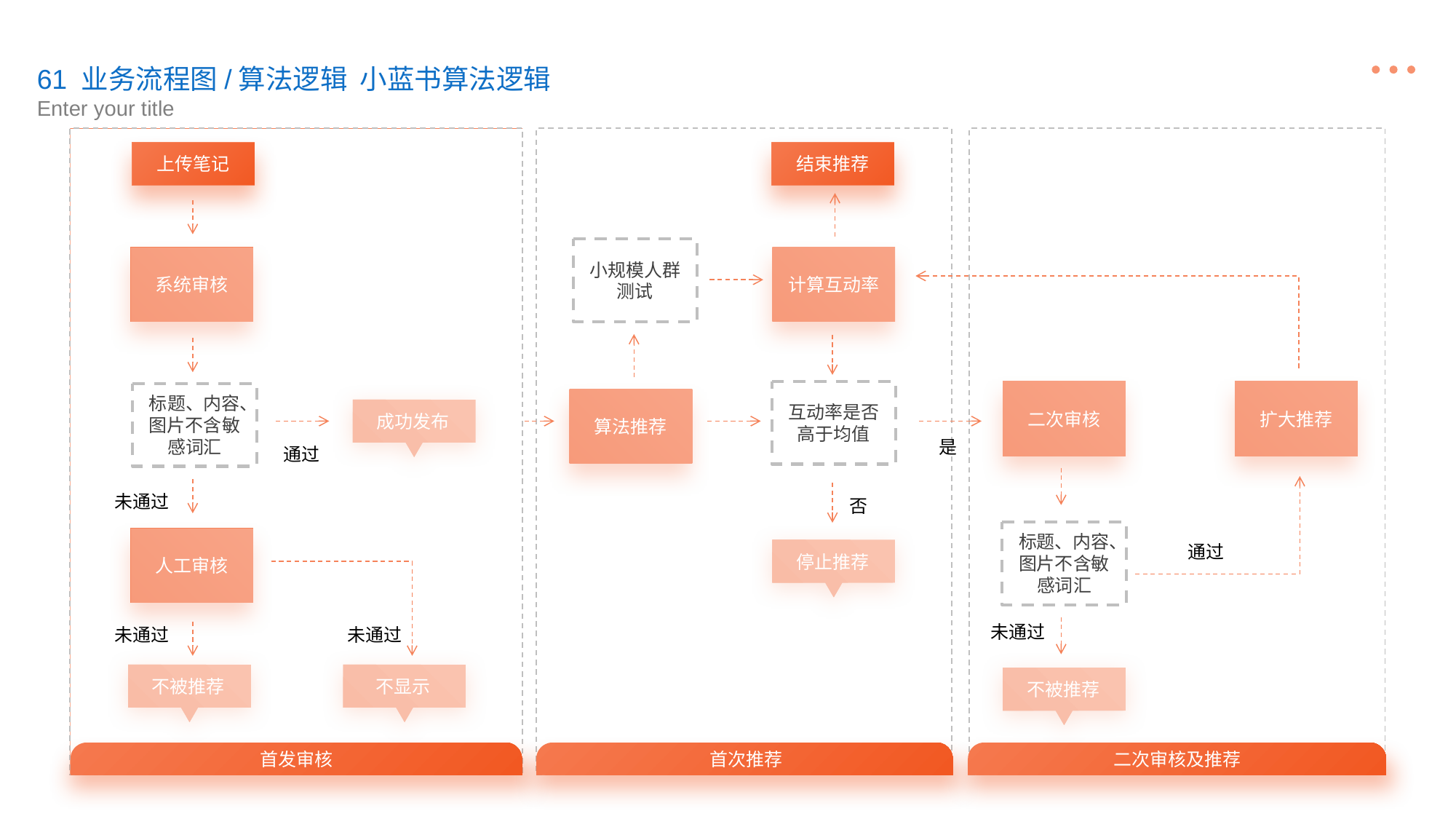

61 业务流程图/算法逻辑  小蓝书算法逻辑

Enter your title

上传笔记
结束推荐
小规模人群测试
计算互动率
系统审核

互动率是否高于均值
二次审核
扩大推荐
标题、内容、图片不含敏感词汇
算法推荐

成功发布
是
通过

未通过
否
标题、内容、图片不含敏感词汇
人工审核
通过

停止推荐

未通过
未通过
未通过

不被推荐

不显示

不被推荐

首发审核

首次推荐

二次审核及推荐